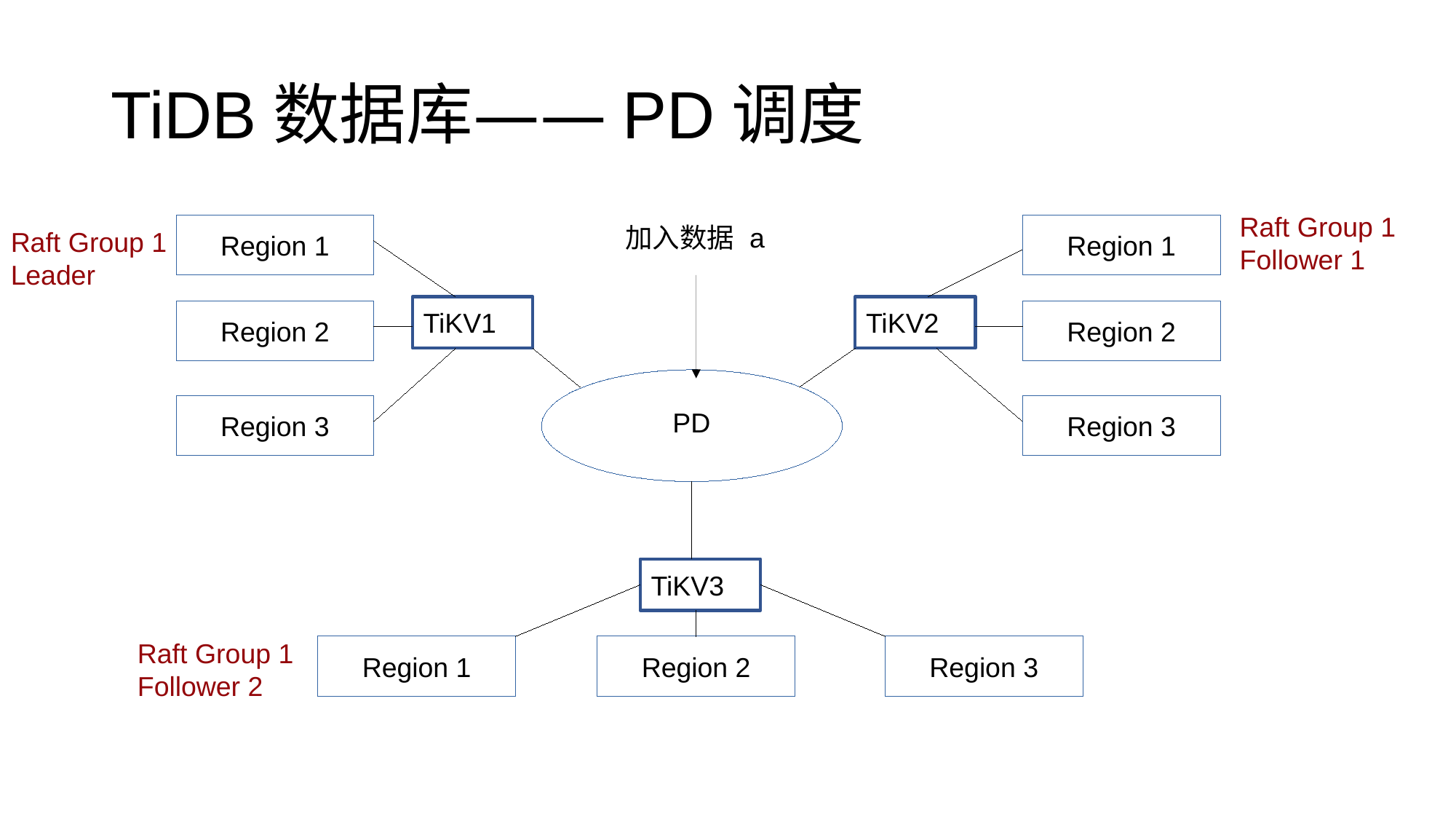

TiDB数据库——PD调度
Raft Group 1
Follower 1
Region 1
Region 1
加入数据 a
Region 1
Region 1
Raft Group 1
Leader

TiKV1
TiKV2
Region 1
Region 2
Region 1
Region 2

Region 3
Region 3
PD

TiKV3

Raft Group 1
Follower 2
Region 1
Region 2
Region 3